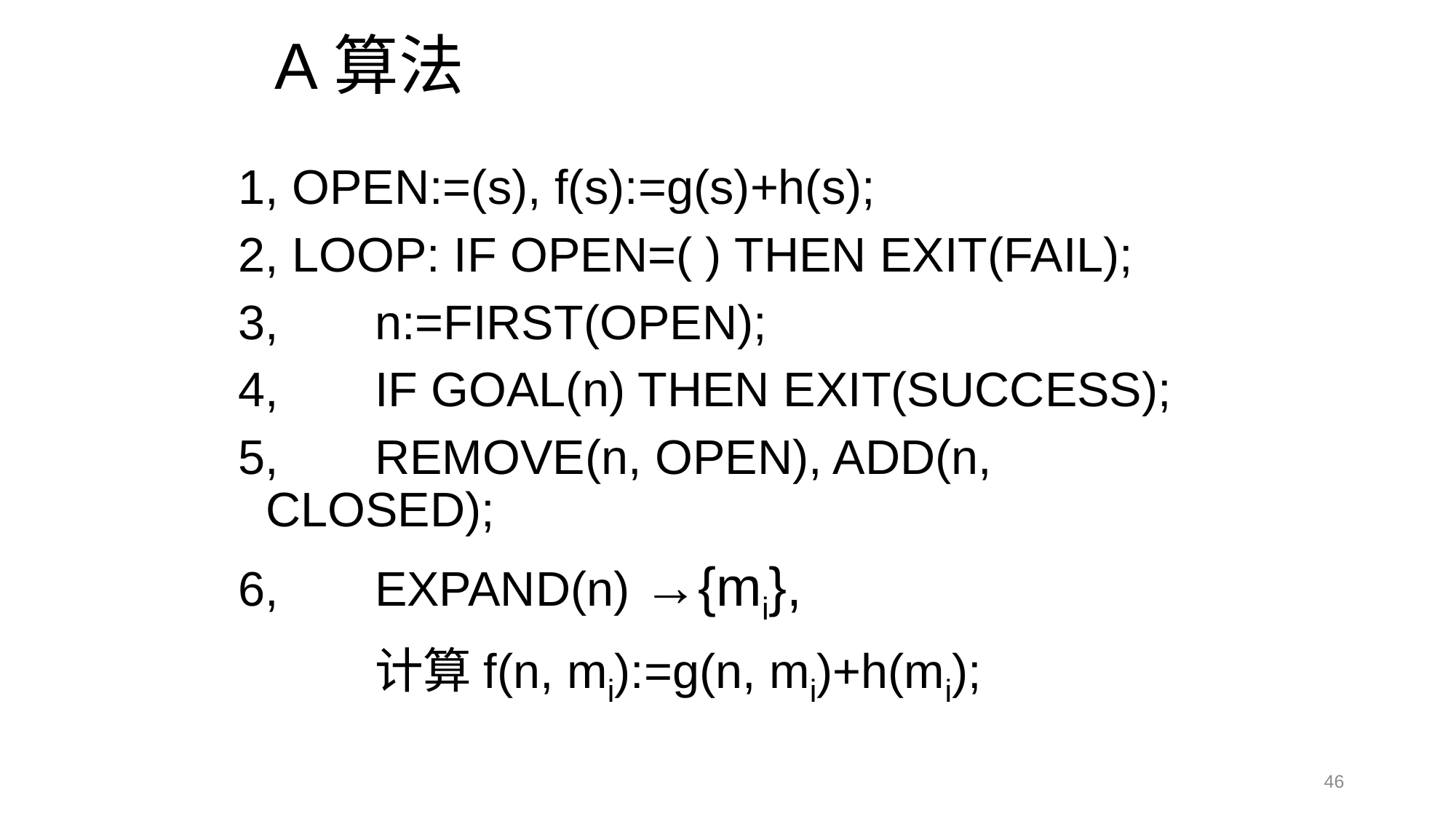

# A算法
1, OPEN:=(s), f(s):=g(s)+h(s);
2, LOOP: IF OPEN=( ) THEN EXIT(FAIL);
3, 	n:=FIRST(OPEN);
4, 	IF GOAL(n) THEN EXIT(SUCCESS);
5, 	REMOVE(n, OPEN), ADD(n, CLOSED);
6, 	EXPAND(n) →{mi},
		计算f(n, mi):=g(n, mi)+h(mi);

46